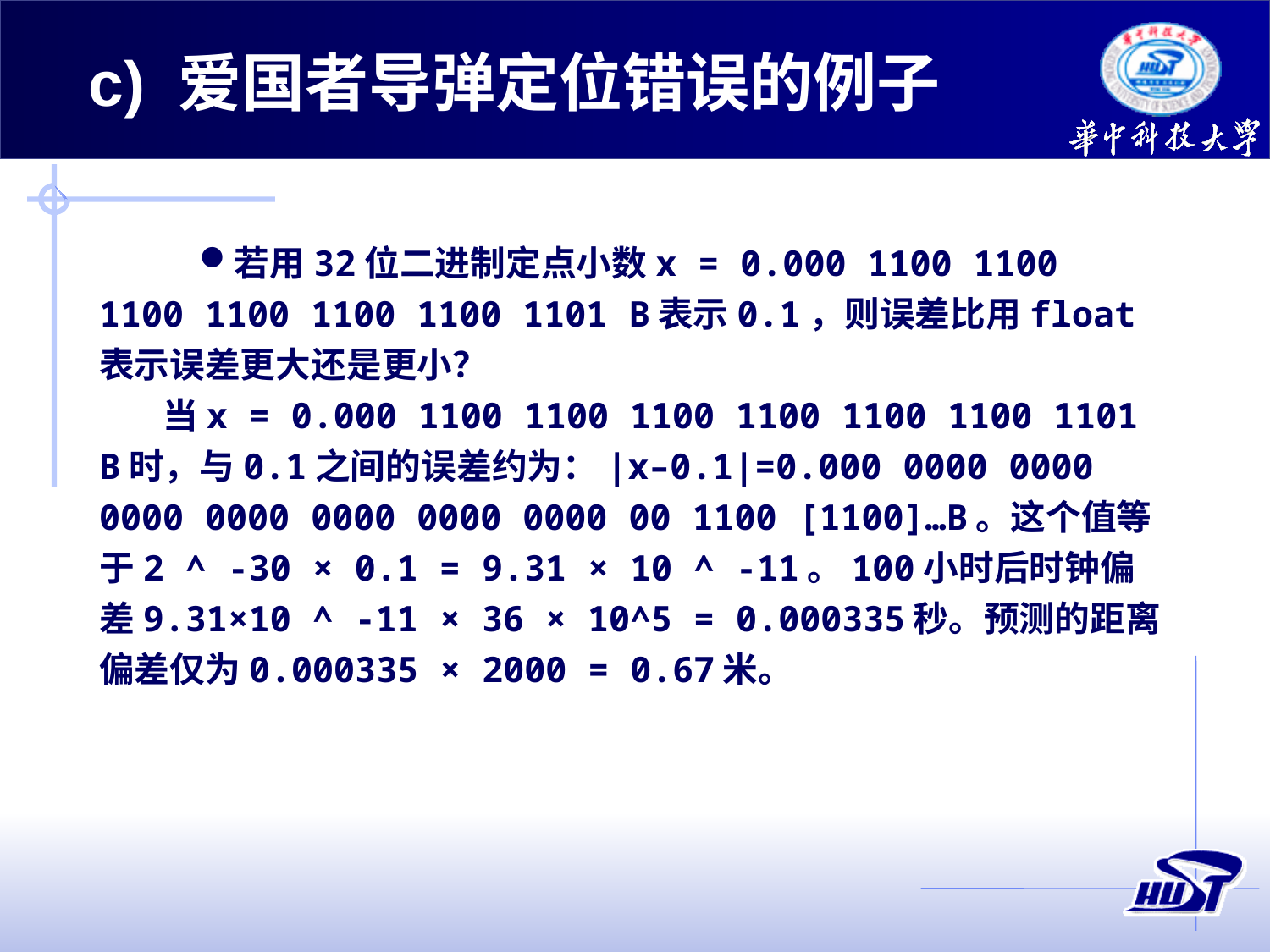

c) 爱国者导弹定位错误的例子
若用32位二进制定点小数x = 0.000 1100 1100 1100 1100 1100 1100 1101 B表示0.1，则误差比用float表示误差更大还是更小？
当x = 0.000 1100 1100 1100 1100 1100 1100 1101 B时，与0.1之间的误差约为：|x–0.1|=0.000 0000 0000 0000 0000 0000 0000 0000 00 1100 [1100]…B。这个值等于2 ^ -30 × 0.1 = 9.31 × 10 ^ -11。100小时后时钟偏差9.31×10 ^ -11 × 36 × 10^5 = 0.000335秒。预测的距离偏差仅为0.000335 × 2000 = 0.67米。